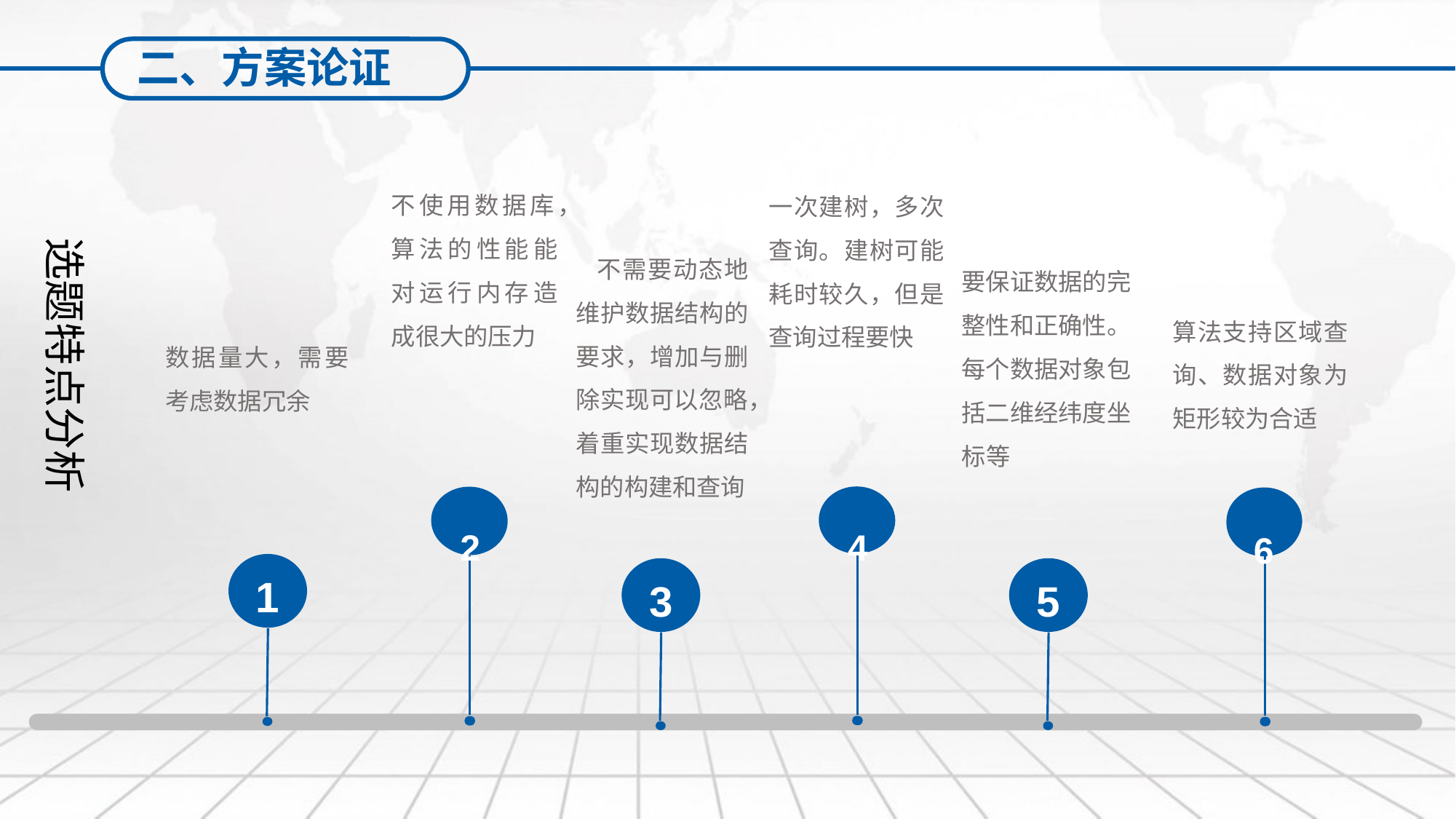

二、方案论证

不使用数据库，算法的性能能对运行内存造成很大的压力
一次建树，多次查询。建树可能耗时较久，但是查询过程要快
选题特点分析
  不需要动态地维护数据结构的要求，增加与删除实现可以忽略，着重实现数据结构的构建和查询
要保证数据的完整性和正确性。每个数据对象包括二维经纬度坐标等
算法支持区域查询、数据对象为矩形较为合适
数据量大，需要考虑数据冗余

2

4

6
1

3

5